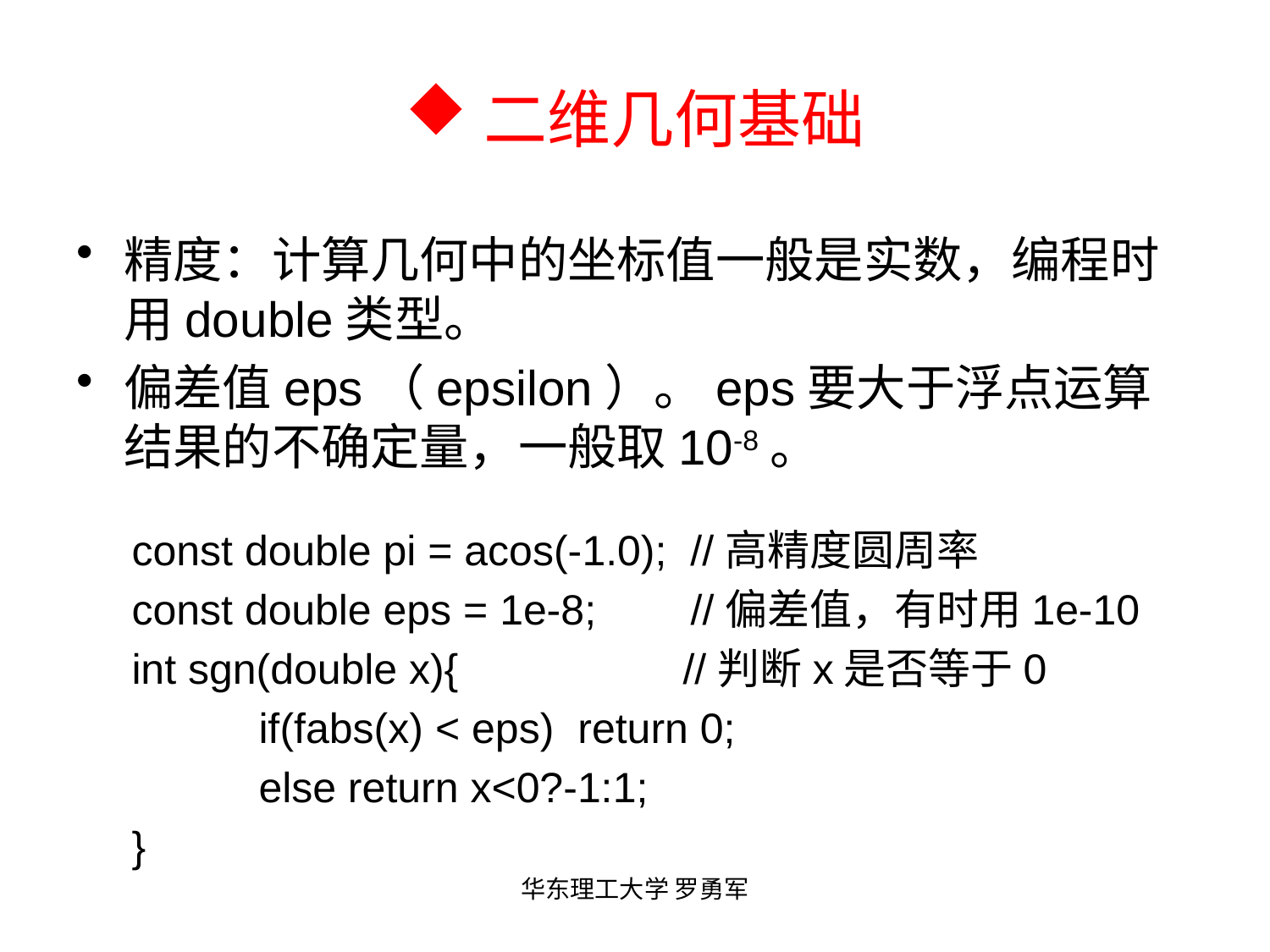

# 二维几何基础
精度：计算几何中的坐标值一般是实数，编程时用double类型。
偏差值eps（epsilon）。eps要大于浮点运算结果的不确定量，一般取10-8。

const double pi = acos(-1.0);  //高精度圆周率
const double eps = 1e-8;        //偏差值，有时用1e-10
int sgn(double x){                   //判断x是否等于0
	if(fabs(x) < eps)  return 0;
	else return x<0?-1:1;
}

华东理工大学 罗勇军